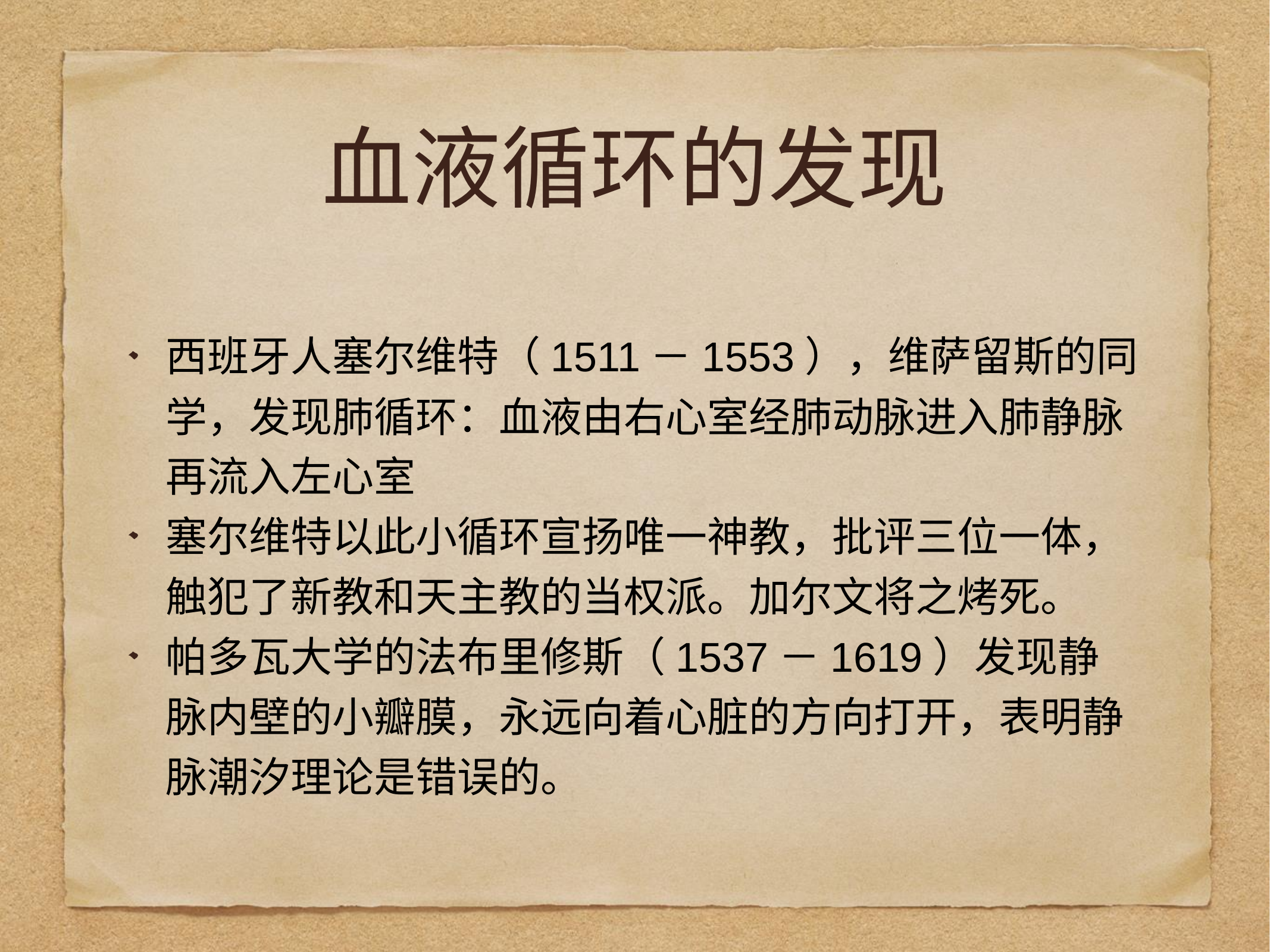

# 血液循环的发现
西班牙人塞尔维特（1511－1553），维萨留斯的同学，发现肺循环：血液由右心室经肺动脉进入肺静脉再流入左心室
塞尔维特以此小循环宣扬唯一神教，批评三位一体，触犯了新教和天主教的当权派。加尔文将之烤死。
帕多瓦大学的法布里修斯（1537－1619）发现静脉内壁的小瓣膜，永远向着心脏的方向打开，表明静脉潮汐理论是错误的。